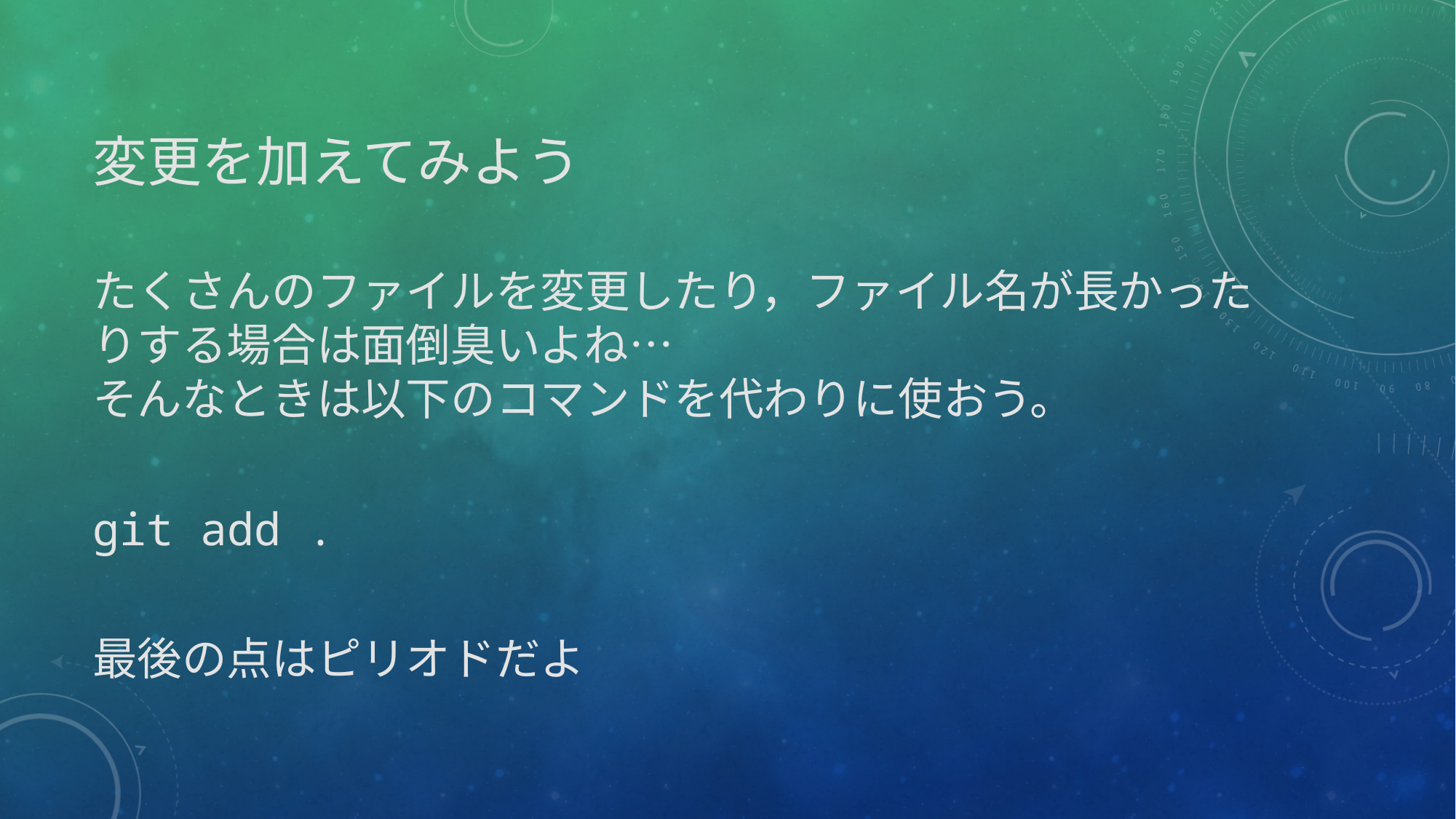

# 変更を加えてみよう
たくさんのファイルを変更したり，ファイル名が長かったりする場合は面倒臭いよね…
そんなときは以下のコマンドを代わりに使おう。

git add .

最後の点はピリオドだよ